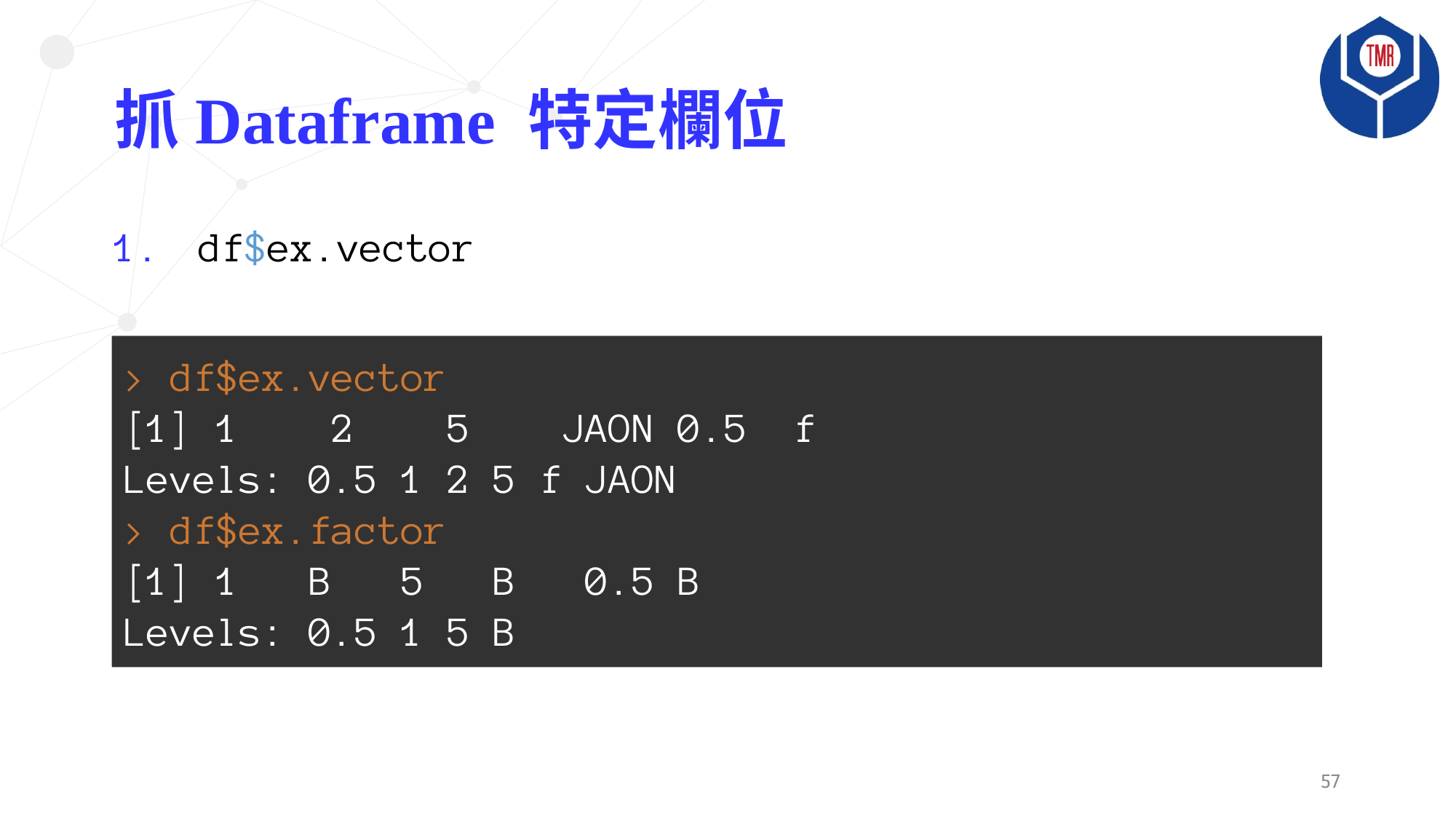

# 抓Dataframe 特定欄位
 df$ex.vector
> df$ex.vector
[1] 1    2    5    JAON 0.5  f
Levels: 0.5 1 2 5 f JAON
> df$ex.factor
[1] 1   B   5   B   0.5 B
Levels: 0.5 1 5 B
57